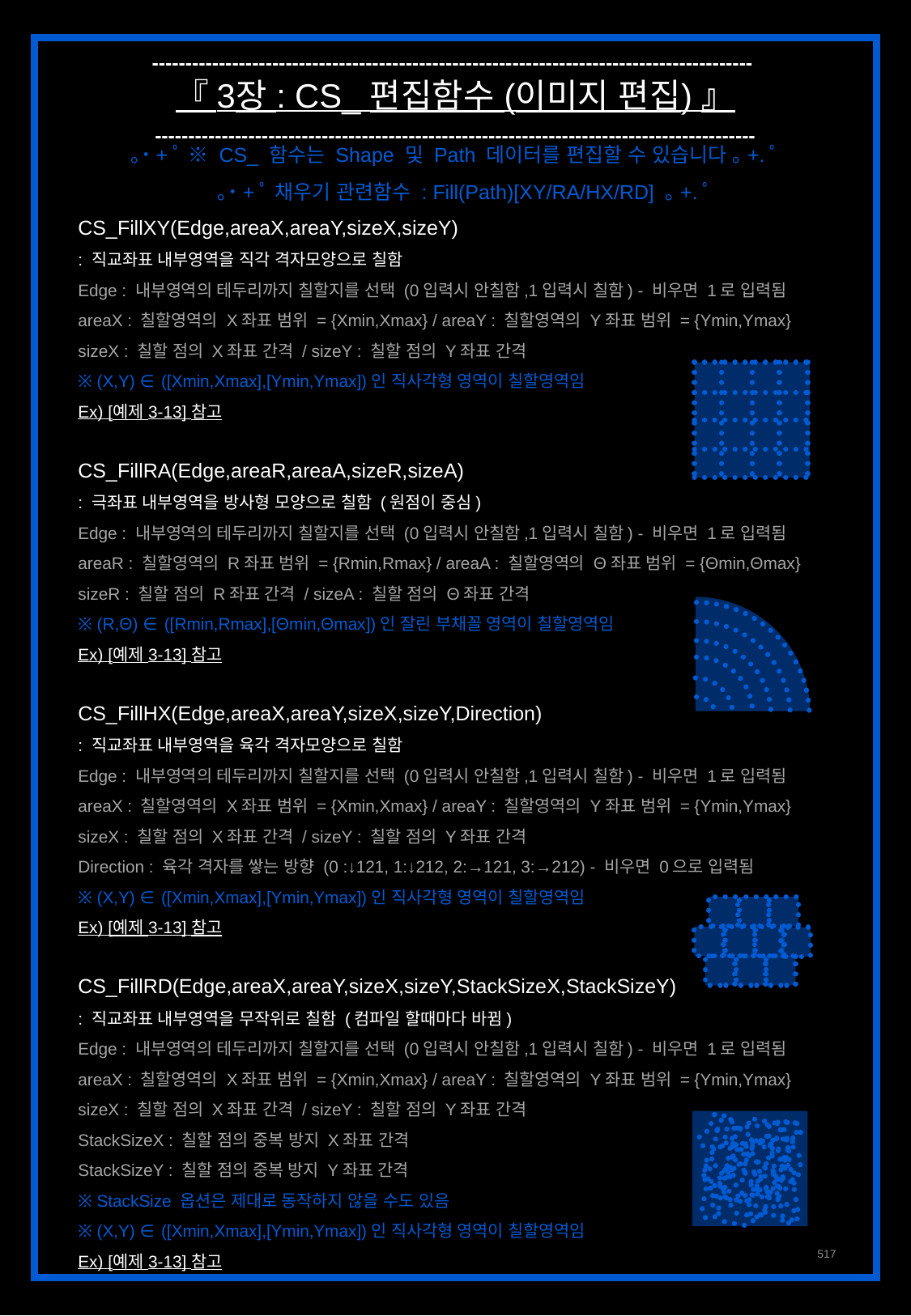

------------------------------------------------------------------------------------------
『 3장 : CS_ 편집함수 (이미지 편집) 』
------------------------------------------------------------------------------------------
｡˙+ﾟ ※ CS_ 함수는 Shape 및 Path 데이터를 편집할 수 있습니다 ｡+.ﾟ
｡˙+ﾟ 채우기 관련함수 : Fill(Path)[XY/RA/HX/RD] ｡+.ﾟ
CS_FillXY(Edge,areaX,areaY,sizeX,sizeY)
: 직교좌표 내부영역을 직각 격자모양으로 칠함
Edge : 내부영역의 테두리까지 칠할지를 선택 (0입력시 안칠함,1입력시 칠함) - 비우면 1로 입력됨
areaX : 칠할영역의 X좌표 범위 = {Xmin,Xmax} / areaY : 칠할영역의 Y좌표 범위 = {Ymin,Ymax}
sizeX : 칠할 점의 X좌표 간격 / sizeY : 칠할 점의 Y좌표 간격
※ (X,Y) ∈ ([Xmin,Xmax],[Ymin,Ymax])인 직사각형 영역이 칠할영역임
Ex) [예제 3-13] 참고

CS_FillRA(Edge,areaR,areaA,sizeR,sizeA)
: 극좌표 내부영역을 방사형 모양으로 칠함 (원점이 중심)
Edge : 내부영역의 테두리까지 칠할지를 선택 (0입력시 안칠함,1입력시 칠함) - 비우면 1로 입력됨
areaR : 칠할영역의 R좌표 범위 = {Rmin,Rmax} / areaA : 칠할영역의 Θ좌표 범위 = {Θmin,Θmax}
sizeR : 칠할 점의 R좌표 간격 / sizeA : 칠할 점의 Θ좌표 간격
※ (R,Θ) ∈ ([Rmin,Rmax],[Θmin,Θmax])인 잘린 부채꼴 영역이 칠할영역임
Ex) [예제 3-13] 참고

CS_FillHX(Edge,areaX,areaY,sizeX,sizeY,Direction)
: 직교좌표 내부영역을 육각 격자모양으로 칠함
Edge : 내부영역의 테두리까지 칠할지를 선택 (0입력시 안칠함,1입력시 칠함) - 비우면 1로 입력됨
areaX : 칠할영역의 X좌표 범위 = {Xmin,Xmax} / areaY : 칠할영역의 Y좌표 범위 = {Ymin,Ymax}
sizeX : 칠할 점의 X좌표 간격 / sizeY : 칠할 점의 Y좌표 간격
Direction : 육각 격자를 쌓는 방향 (0 :↓121, 1:↓212, 2:→121, 3:→212) - 비우면 0으로 입력됨
※ (X,Y) ∈ ([Xmin,Xmax],[Ymin,Ymax])인 직사각형 영역이 칠할영역임
Ex) [예제 3-13] 참고

CS_FillRD(Edge,areaX,areaY,sizeX,sizeY,StackSizeX,StackSizeY)
: 직교좌표 내부영역을 무작위로 칠함 (컴파일 할때마다 바뀜)
Edge : 내부영역의 테두리까지 칠할지를 선택 (0입력시 안칠함,1입력시 칠함) - 비우면 1로 입력됨
areaX : 칠할영역의 X좌표 범위 = {Xmin,Xmax} / areaY : 칠할영역의 Y좌표 범위 = {Ymin,Ymax}
sizeX : 칠할 점의 X좌표 간격 / sizeY : 칠할 점의 Y좌표 간격
StackSizeX : 칠할 점의 중복 방지 X좌표 간격
StackSizeY : 칠할 점의 중복 방지 Y좌표 간격
※ StackSize 옵션은 제대로 동작하지 않을 수도 있음
※ (X,Y) ∈ ([Xmin,Xmax],[Ymin,Ymax])인 직사각형 영역이 칠할영역임
Ex) [예제 3-13] 참고

517